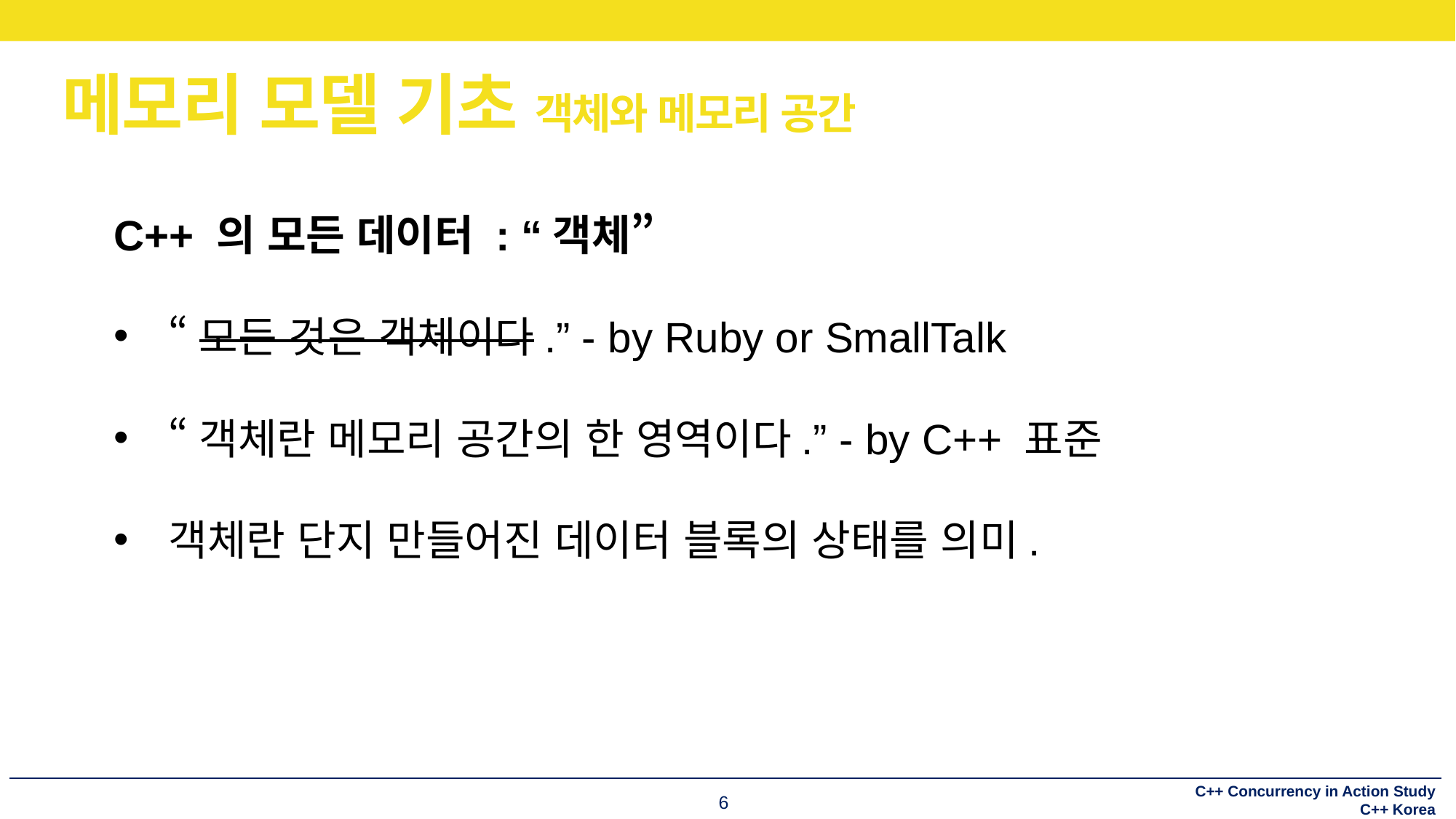

# 메모리 모델 기초 객체와 메모리 공간
C++ 의 모든 데이터 : “객체”

“모든 것은 객체이다.” - by Ruby or SmallTalk

“객체란 메모리 공간의 한 영역이다.” - by C++ 표준

객체란 단지 만들어진 데이터 블록의 상태를 의미.
6